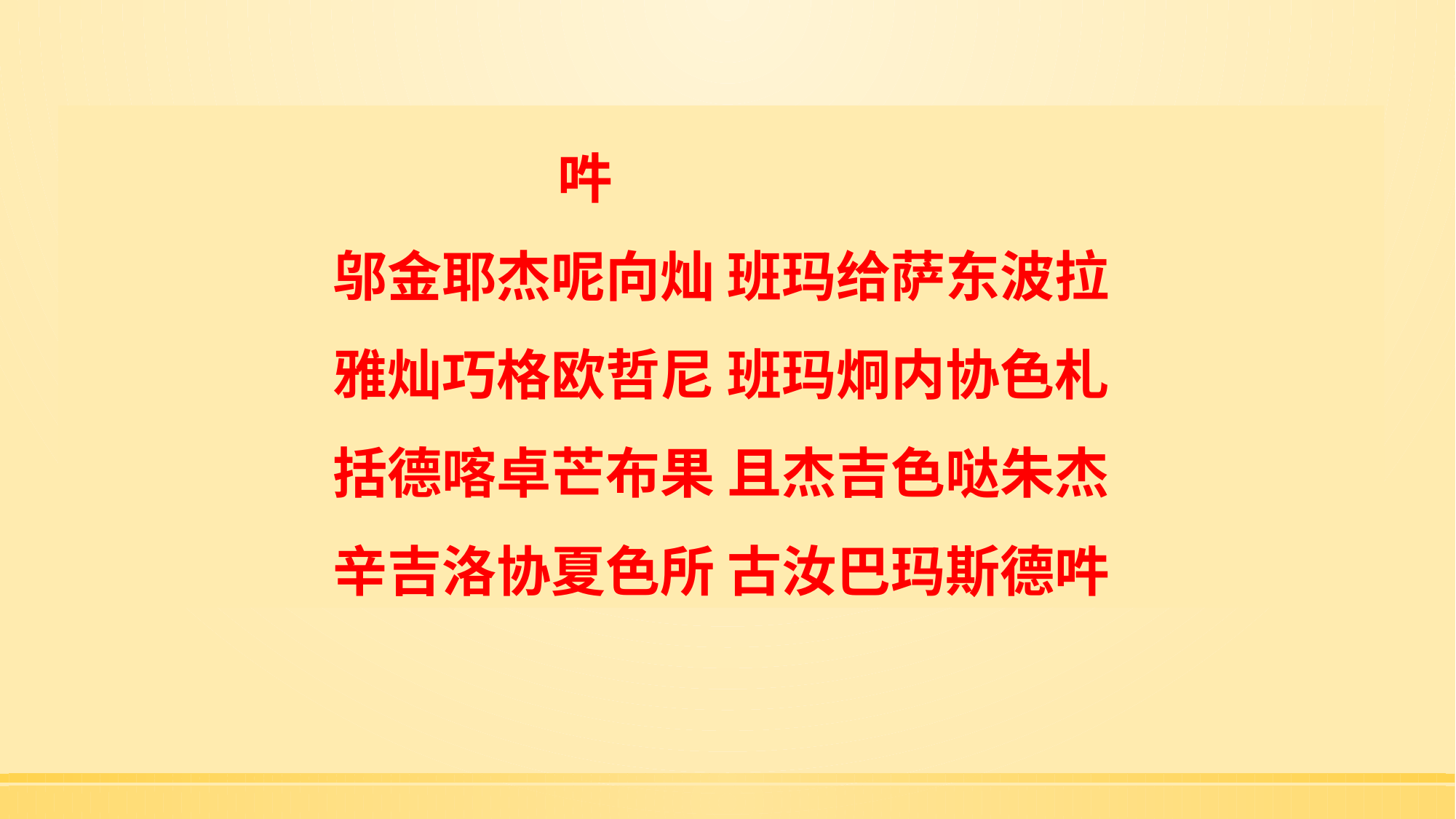

吽
邬金耶杰呢向灿 班玛给萨东波拉
雅灿巧格欧哲尼 班玛炯内协色札
括德喀卓芒布果 且杰吉色哒朱杰
辛吉洛协夏色所 古汝巴玛斯德吽